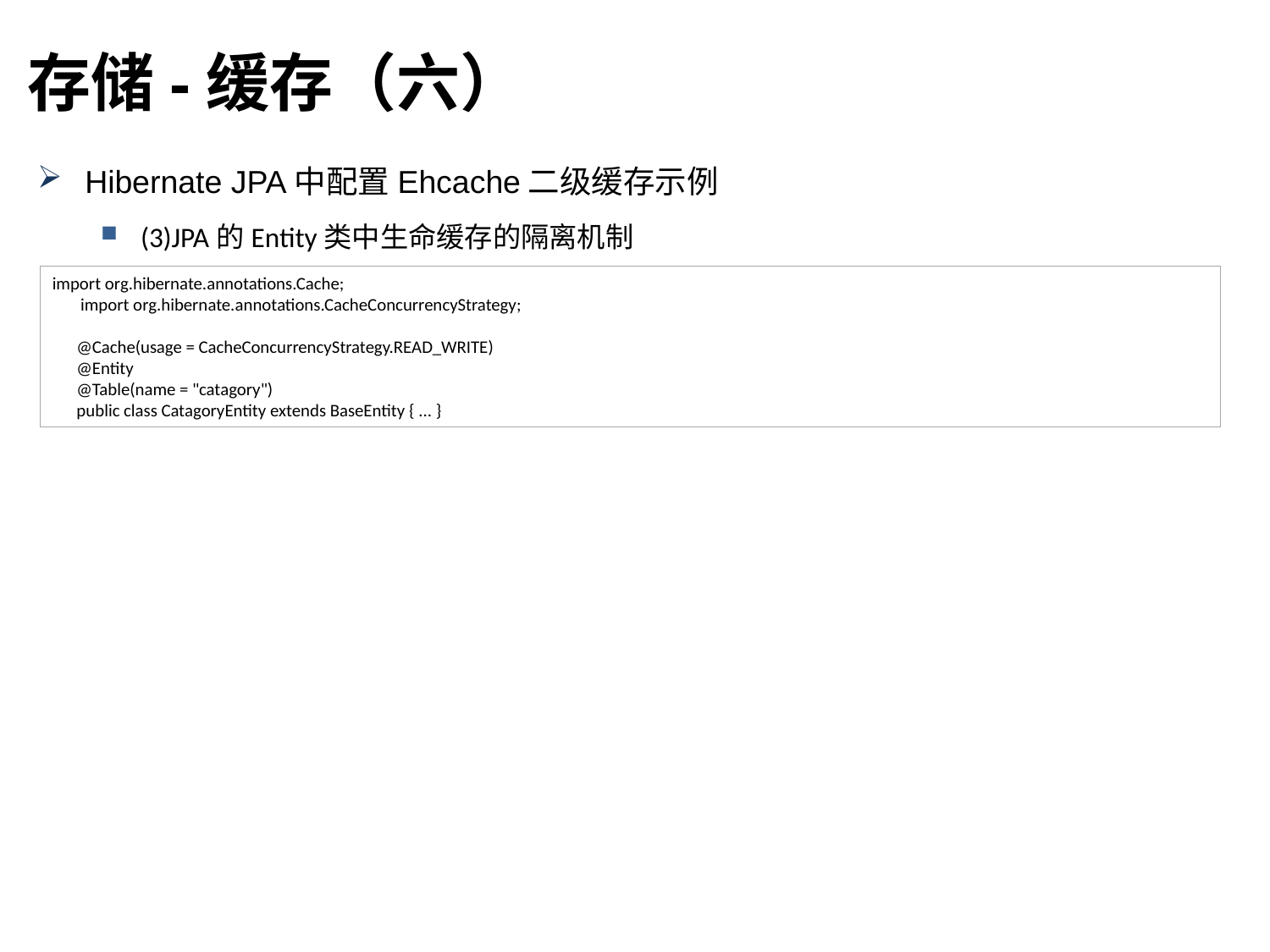

存储-缓存（六）
Hibernate JPA中配置Ehcache二级缓存示例
(3)JPA的Entity类中生命缓存的隔离机制

import org.hibernate.annotations.Cache;
       import org.hibernate.annotations.CacheConcurrencyStrategy;

      @Cache(usage = CacheConcurrencyStrategy.READ_WRITE)
      @Entity
      @Table(name = "catagory")
      public class CatagoryEntity extends BaseEntity { ... }